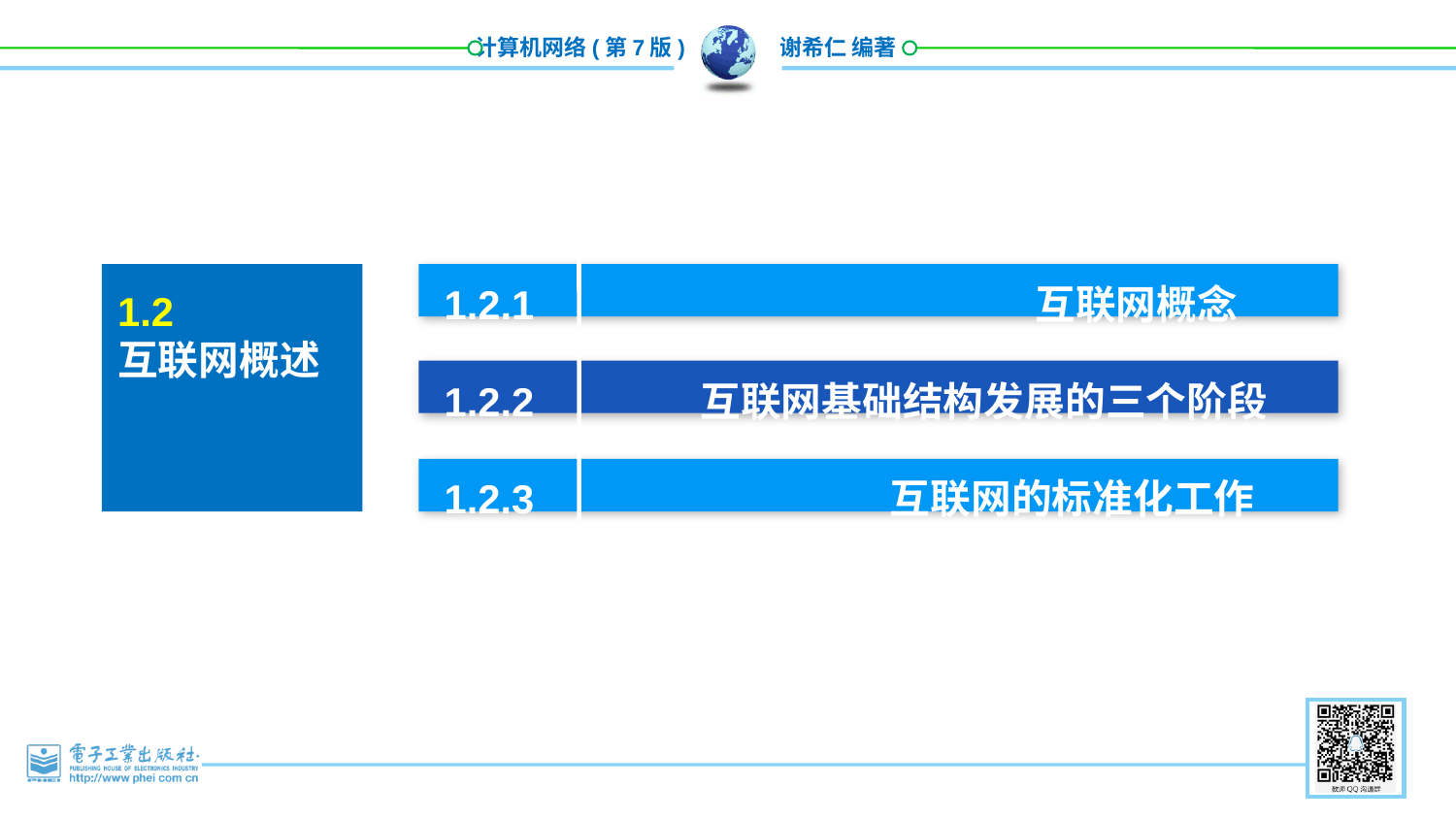

1.2.1                                            互联网概念1.2.2              互联网基础结构发展的三个阶段
1.2.3                               互联网的标准化工作

1.2
互联网概述